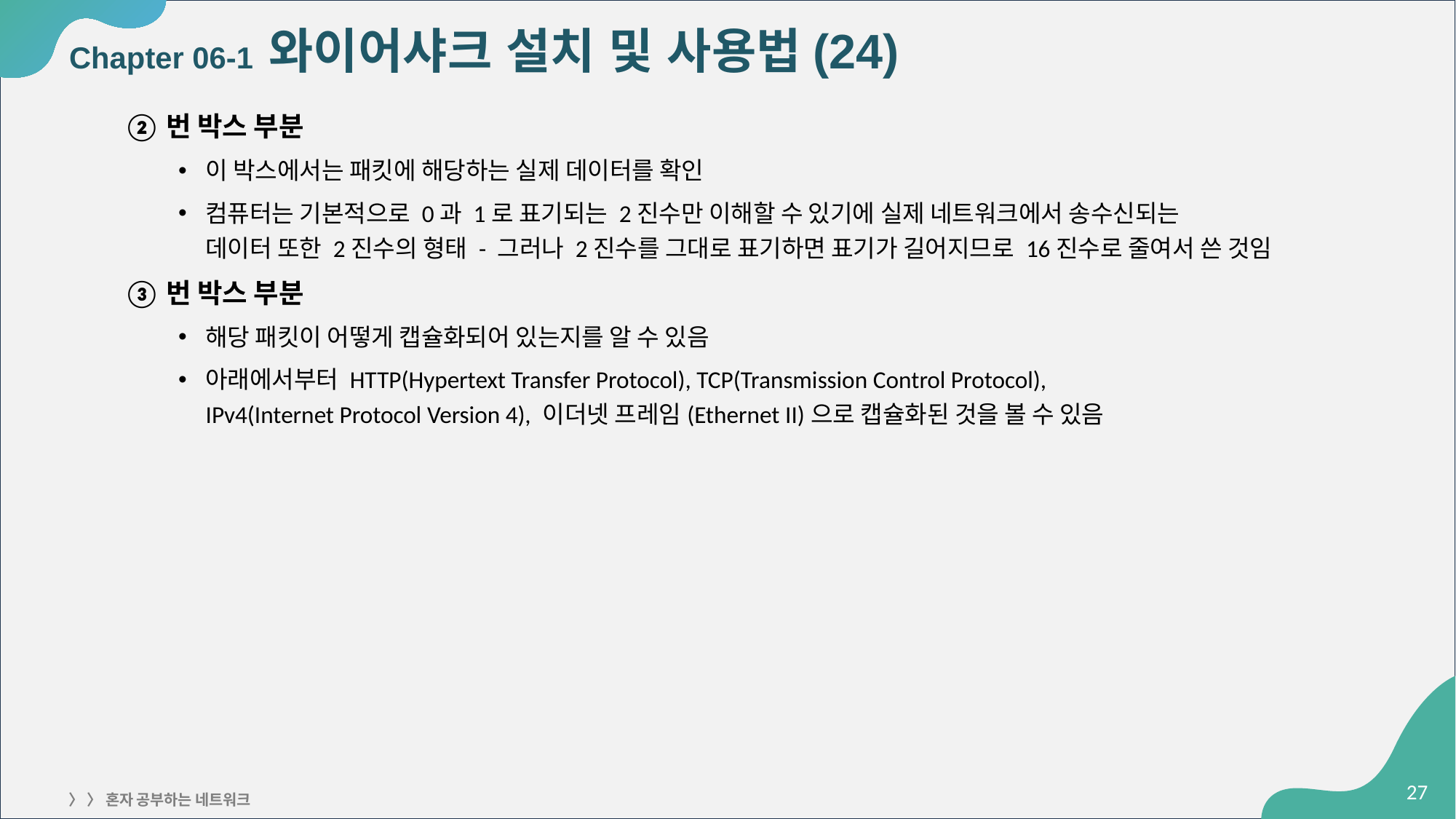

# Chapter 06-1 와이어샤크 설치 및 사용법(24)
②번 박스 부분
이 박스에서는 패킷에 해당하는 실제 데이터를 확인
컴퓨터는 기본적으로 0과 1로 표기되는 2진수만 이해할 수 있기에 실제 네트워크에서 송수신되는
데이터 또한 2진수의 형태 - 그러나 2진수를 그대로 표기하면 표기가 길어지므로 16진수로 줄여서 쓴 것임
③번 박스 부분
해당 패킷이 어떻게 캡슐화되어 있는지를 알 수 있음
아래에서부터 HTTP(Hypertext Transfer Protocol), TCP(Transmission Control Protocol),
IPv4(Internet Protocol Version 4), 이더넷 프레임(Ethernet II)으로 캡슐화된 것을 볼 수 있음
27
〉 〉 혼자 공부하는 네트워크